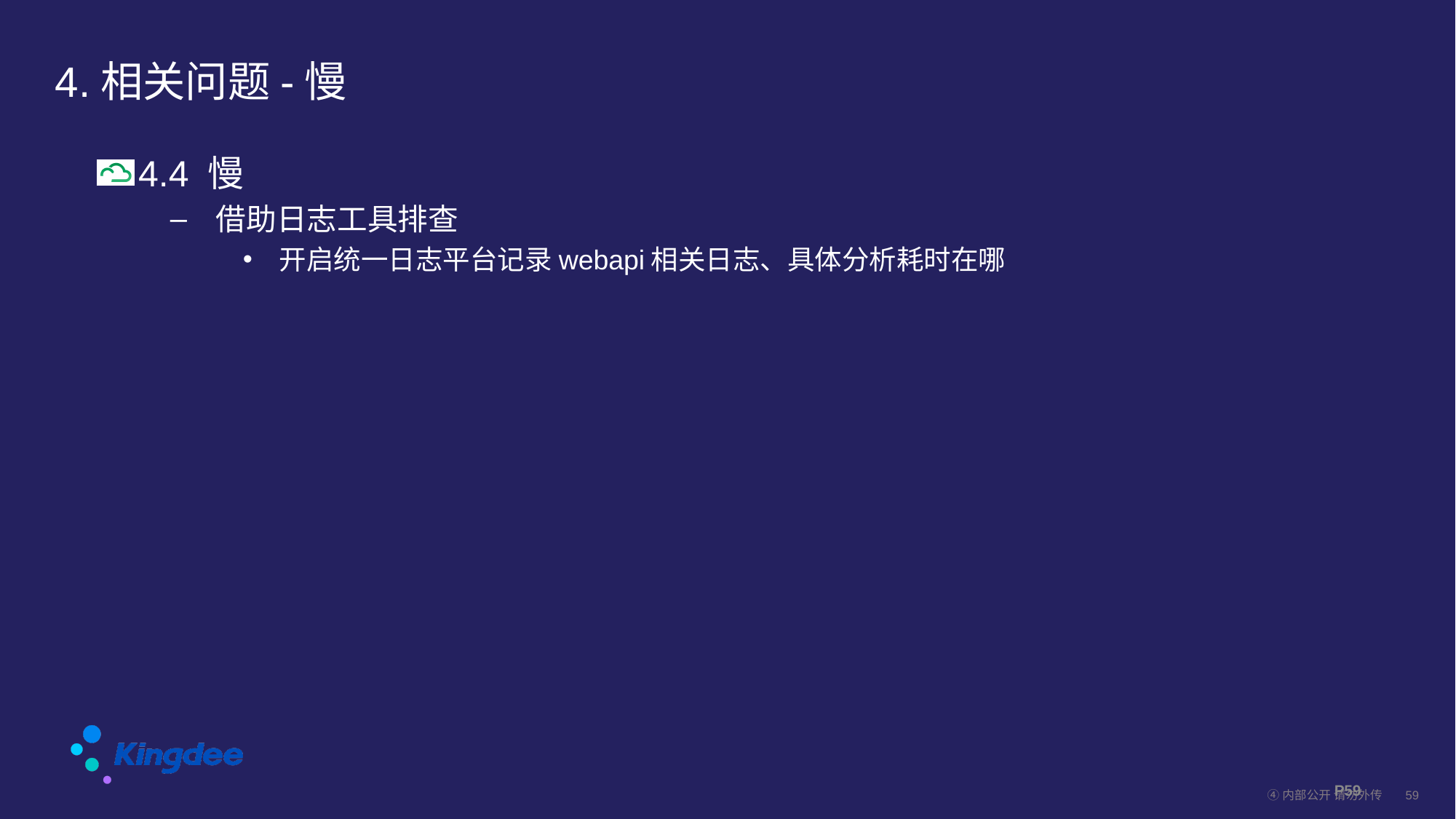

# 4.相关问题-慢
4.4 慢
借助日志工具排查
开启统一日志平台记录webapi相关日志、具体分析耗时在哪